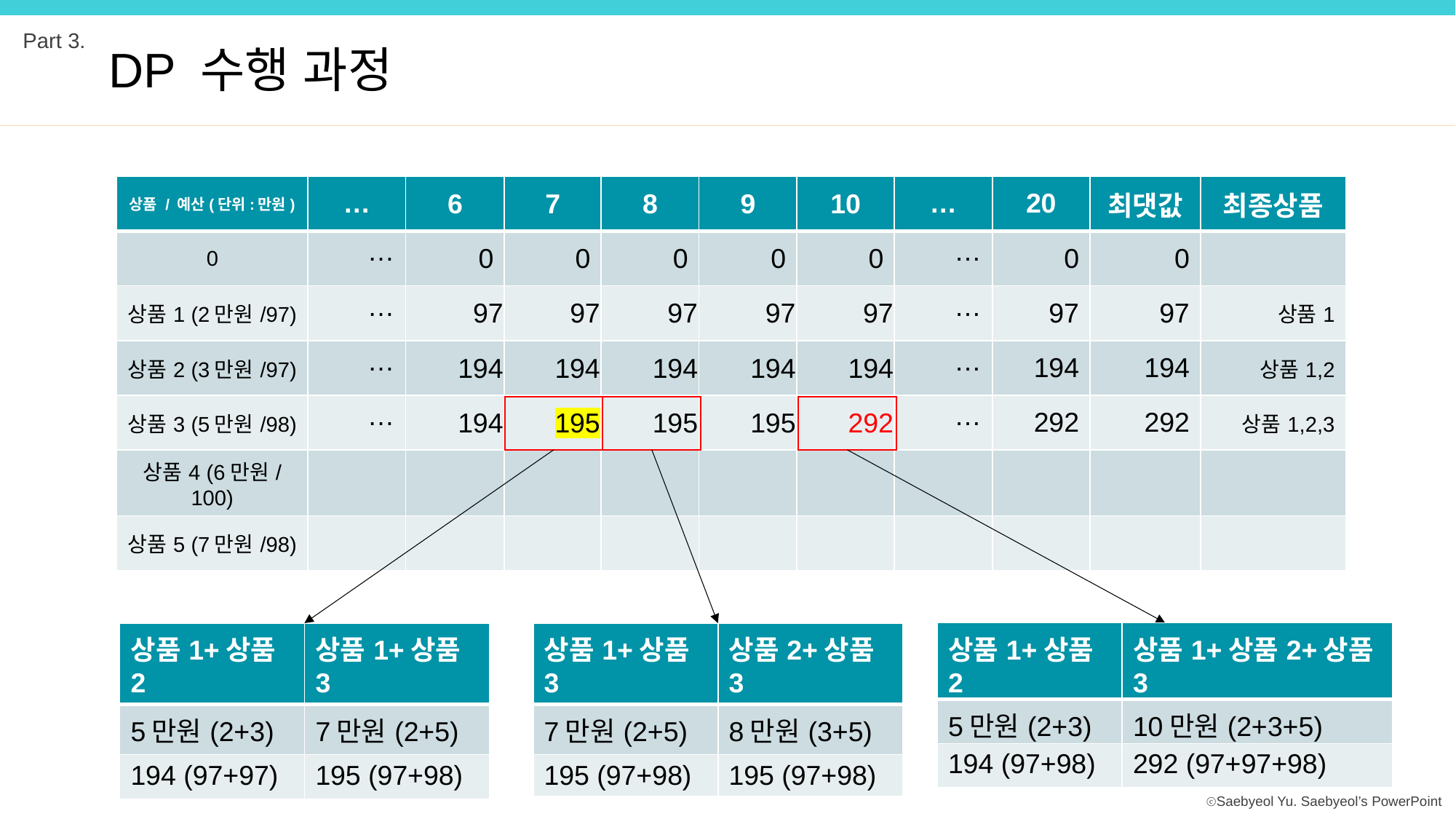

Part 3.
DP 수행 과정
| 상품 / 예산(단위:만원) | … | 6 | 7 | 8 | 9 | 10 | … | 20 | 최댓값 | 최종상품 |
| --- | --- | --- | --- | --- | --- | --- | --- | --- | --- | --- |
| 0 | … | 0 | 0 | 0 | 0 | 0 | … | 0 | 0 |  |
| 상품1 (2만원/97) | … | 97 | 97 | 97 | 97 | 97 | … | 97 | 97 | 상품1 |
| 상품2 (3만원/97) | … | 194 | 194 | 194 | 194 | 194 | … | 194 | 194 | 상품1,2 |
| 상품3 (5만원/98) | … | 194 | 195 | 195 | 195 | 292 | … | 292 | 292 | 상품1,2,3 |
| 상품4 (6만원/100) |  |  |  |  |  |  |  |  |  |  |
| 상품5 (7만원/98) |  |  |  |  |  |  |  |  |  |  |

| 상품1+상품2 | 상품1+상품2+상품3 |
| --- | --- |
| 5만원(2+3) | 10만원(2+3+5) |
| 194 (97+98) | 292 (97+97+98) |
| 상품1+상품2 | 상품1+상품3 |
| --- | --- |
| 5만원(2+3) | 7만원(2+5) |
| 194 (97+97) | 195 (97+98) |
| 상품1+상품3 | 상품2+상품3 |
| --- | --- |
| 7만원(2+5) | 8만원(3+5) |
| 195 (97+98) | 195 (97+98) |